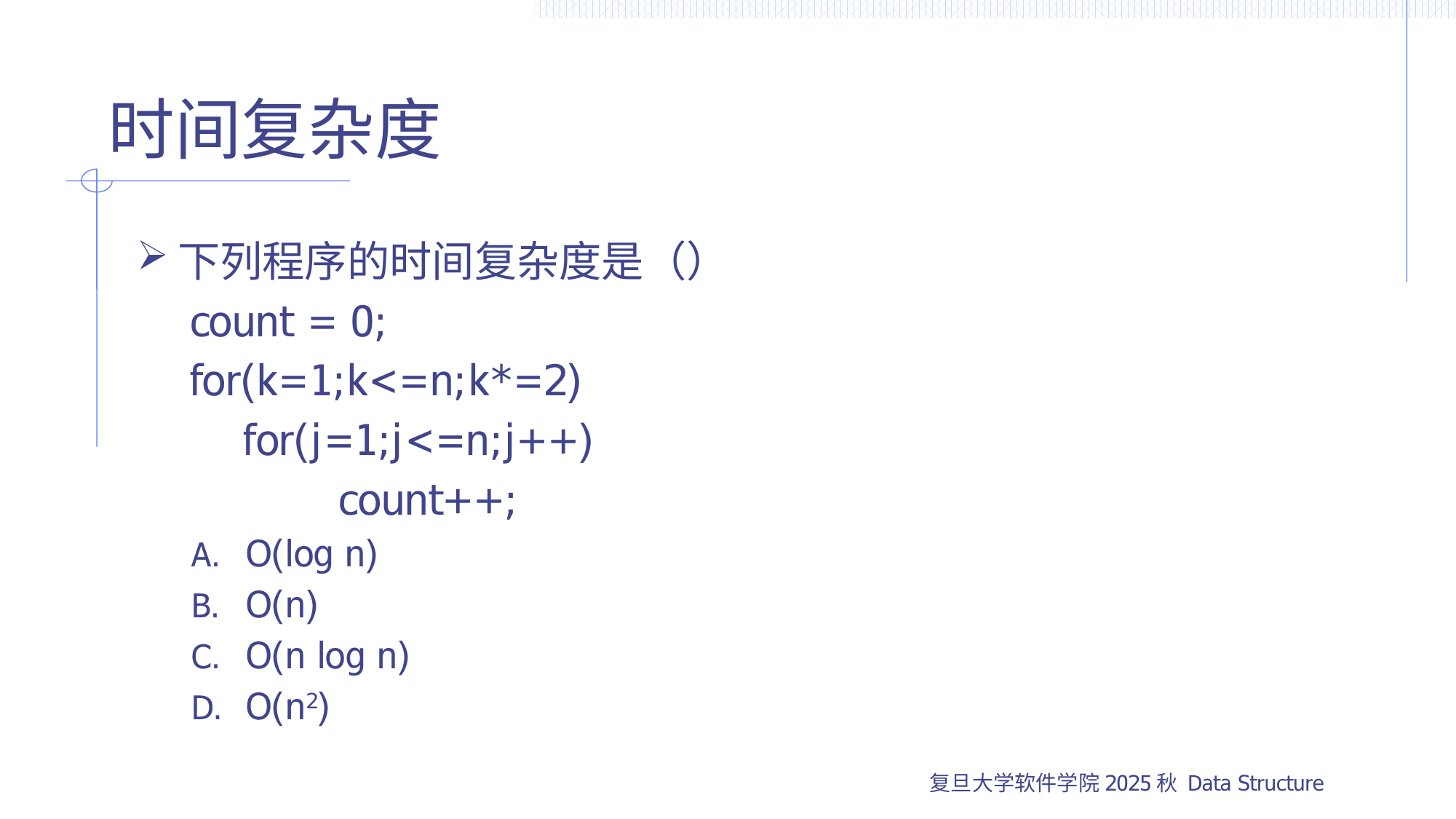

# 时间复杂度
下列程序的时间复杂度是（）
    count = 0;
    for(k=1;k<=n;k*=2)
        for(j=1;j<=n;j++)
	       count++;
O(log n)
O(n)
O(n log n)
O(n2)